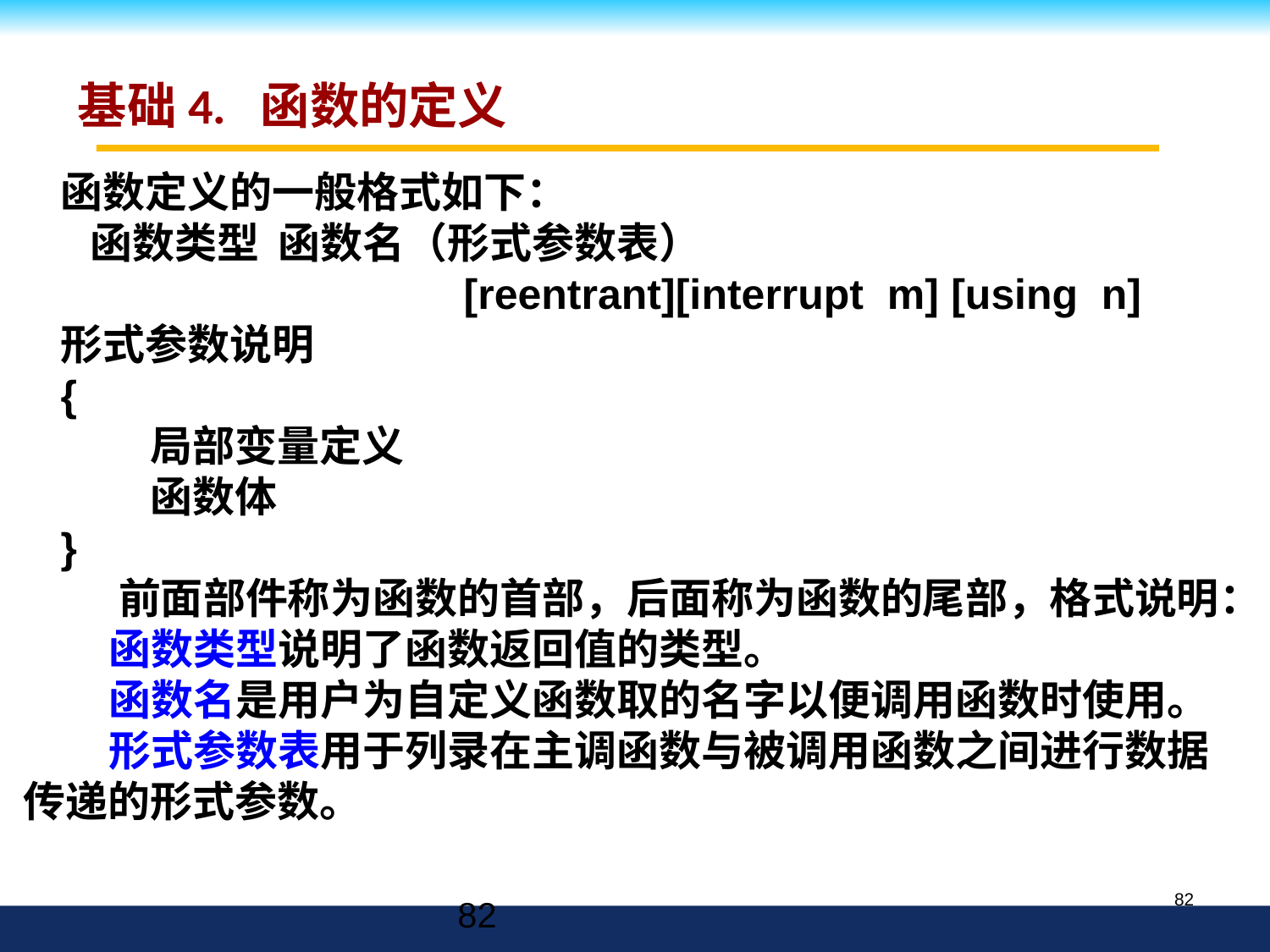

基础4.  函数的定义
函数定义的一般格式如下：
  函数类型  函数名（形式参数表）
                                  [reentrant][interrupt  m] [using  n]
形式参数说明
{
	局部变量定义
	函数体
}
     前面部件称为函数的首部，后面称为函数的尾部，格式说明：
    函数类型说明了函数返回值的类型。
    函数名是用户为自定义函数取的名字以便调用函数时使用。
    形式参数表用于列录在主调函数与被调用函数之间进行数据传递的形式参数。
82
82